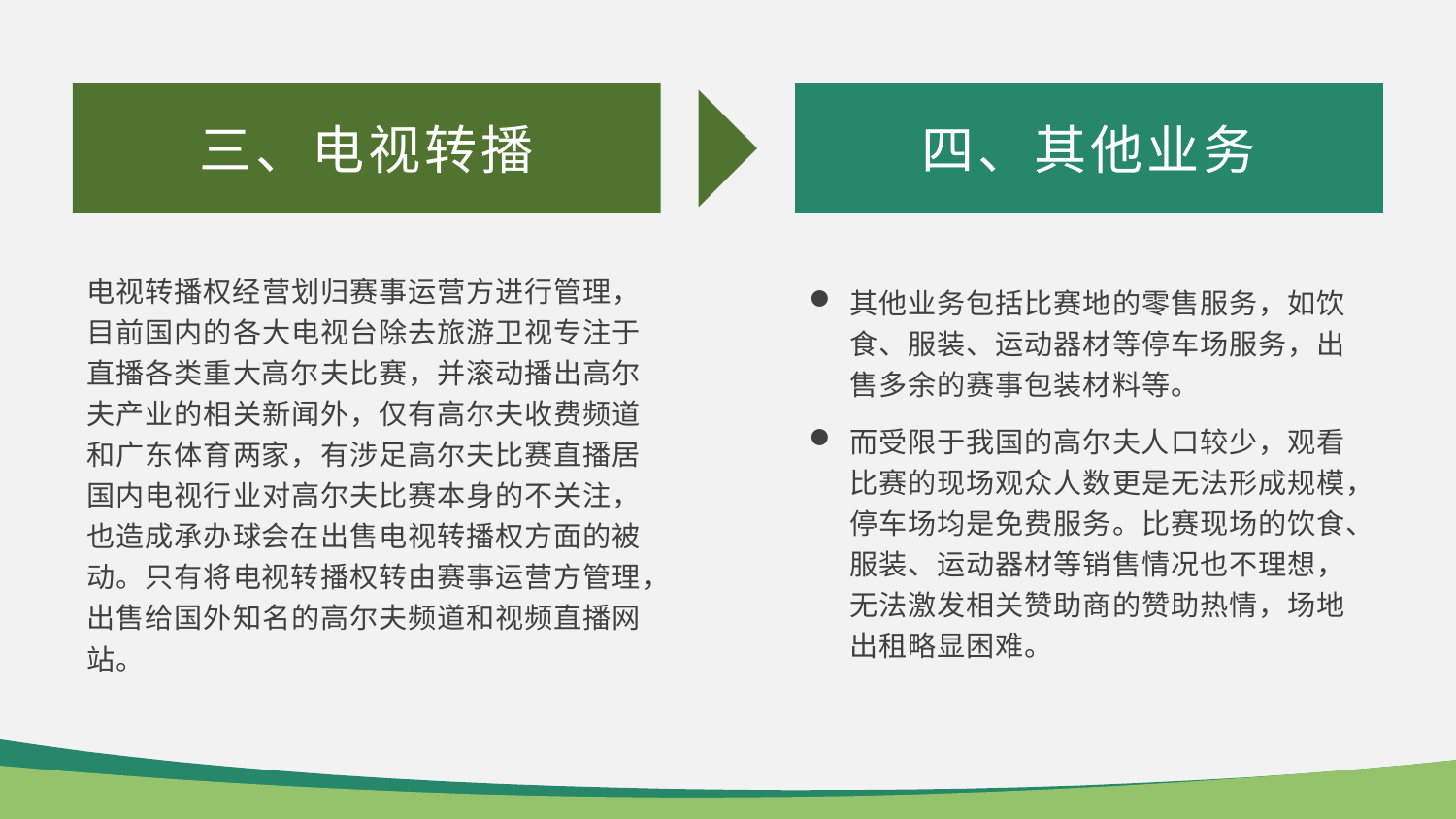

三、电视转播

四、其他业务

电视转播权经营划归赛事运营方进行管理，目前国内的各大电视台除去旅游卫视专注于直播各类重大高尔夫比赛，并滚动播出高尔夫产业的相关新闻外，仅有高尔夫收费频道和广东体育两家，有涉足高尔夫比赛直播居国内电视行业对高尔夫比赛本身的不关注，也造成承办球会在出售电视转播权方面的被动。只有将电视转播权转由赛事运营方管理，出售给国外知名的高尔夫频道和视频直播网站。
其他业务包括比赛地的零售服务，如饮食、服装、运动器材等停车场服务，出售多余的赛事包装材料等。
而受限于我国的高尔夫人口较少，观看比赛的现场观众人数更是无法形成规模，停车场均是免费服务。比赛现场的饮食、服装、运动器材等销售情况也不理想，无法激发相关赞助商的赞助热情，场地出租略显困难。